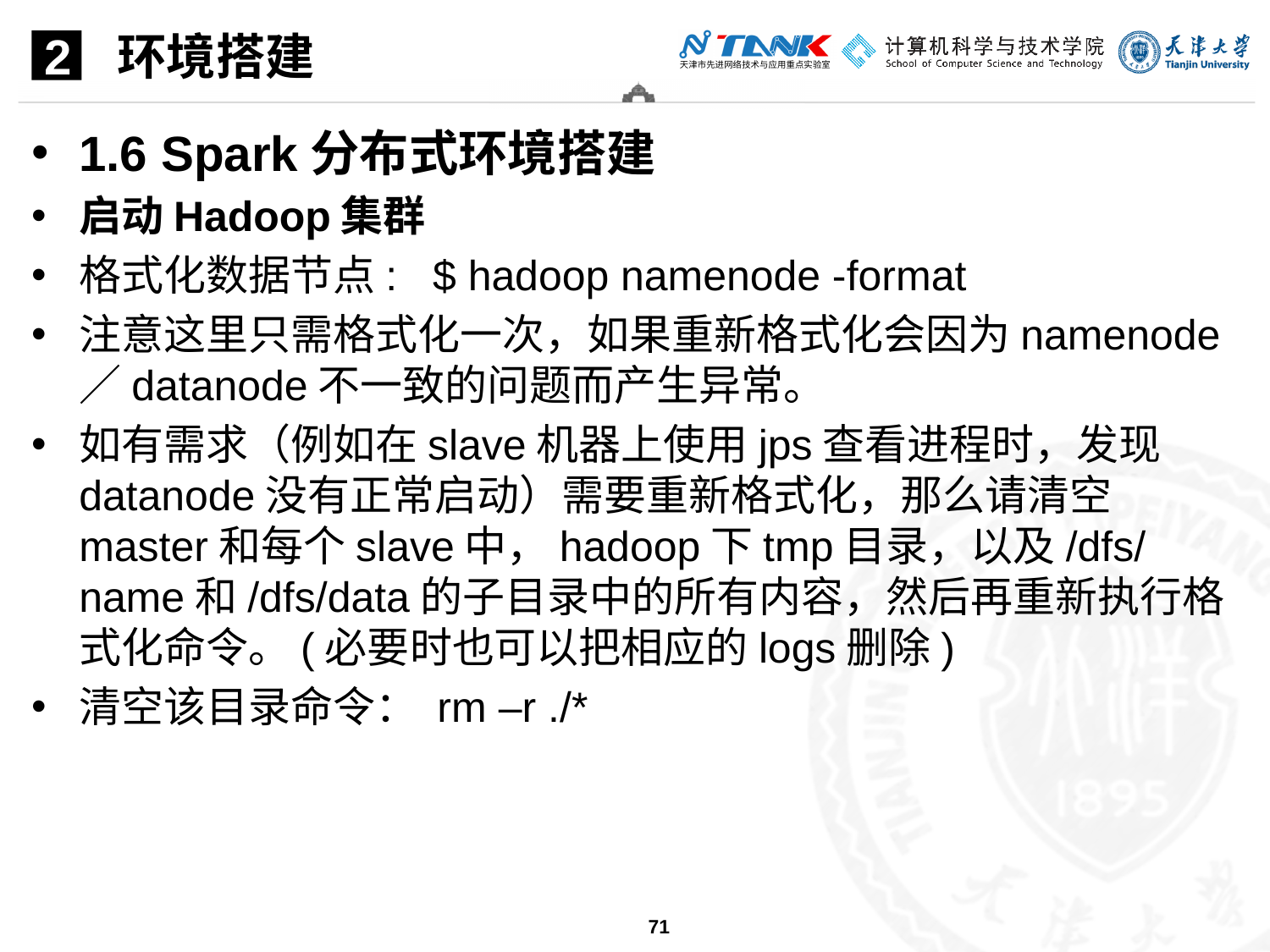

环境搭建
2
1.6 Spark分布式环境搭建
启动Hadoop集群
格式化数据节点:   $ hadoop namenode -format
注意这里只需格式化一次，如果重新格式化会因为namenode／datanode不一致的问题而产生异常。
如有需求（例如在slave机器上使用jps查看进程时，发现datanode没有正常启动）需要重新格式化，那么请清空master和每个slave中，hadoop下tmp目录，以及/dfs/name和/dfs/data的子目录中的所有内容，然后再重新执行格式化命令。(必要时也可以把相应的logs删除)
清空该目录命令： rm –r ./*

71